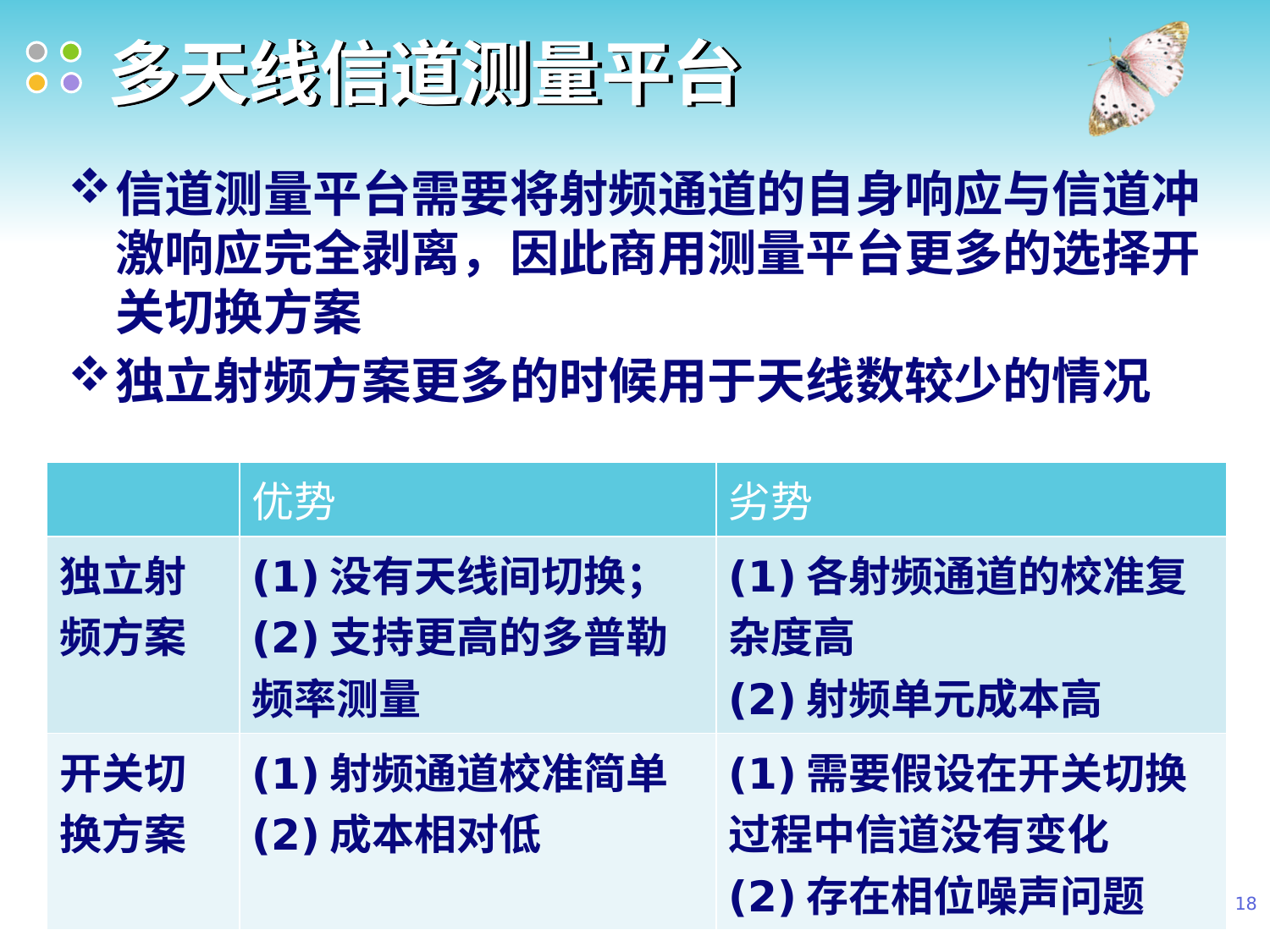

# 多天线信道测量平台
信道测量平台需要将射频通道的自身响应与信道冲激响应完全剥离，因此商用测量平台更多的选择开关切换方案
独立射频方案更多的时候用于天线数较少的情况
|  | 优势 | 劣势 |
| --- | --- | --- |
| 独立射频方案 | (1)没有天线间切换；(2)支持更高的多普勒频率测量 | (1)各射频通道的校准复杂度高 (2)射频单元成本高 |
| 开关切换方案 | (1)射频通道校准简单 (2)成本相对低 | (1)需要假设在开关切换过程中信道没有变化 (2)存在相位噪声问题 |
18